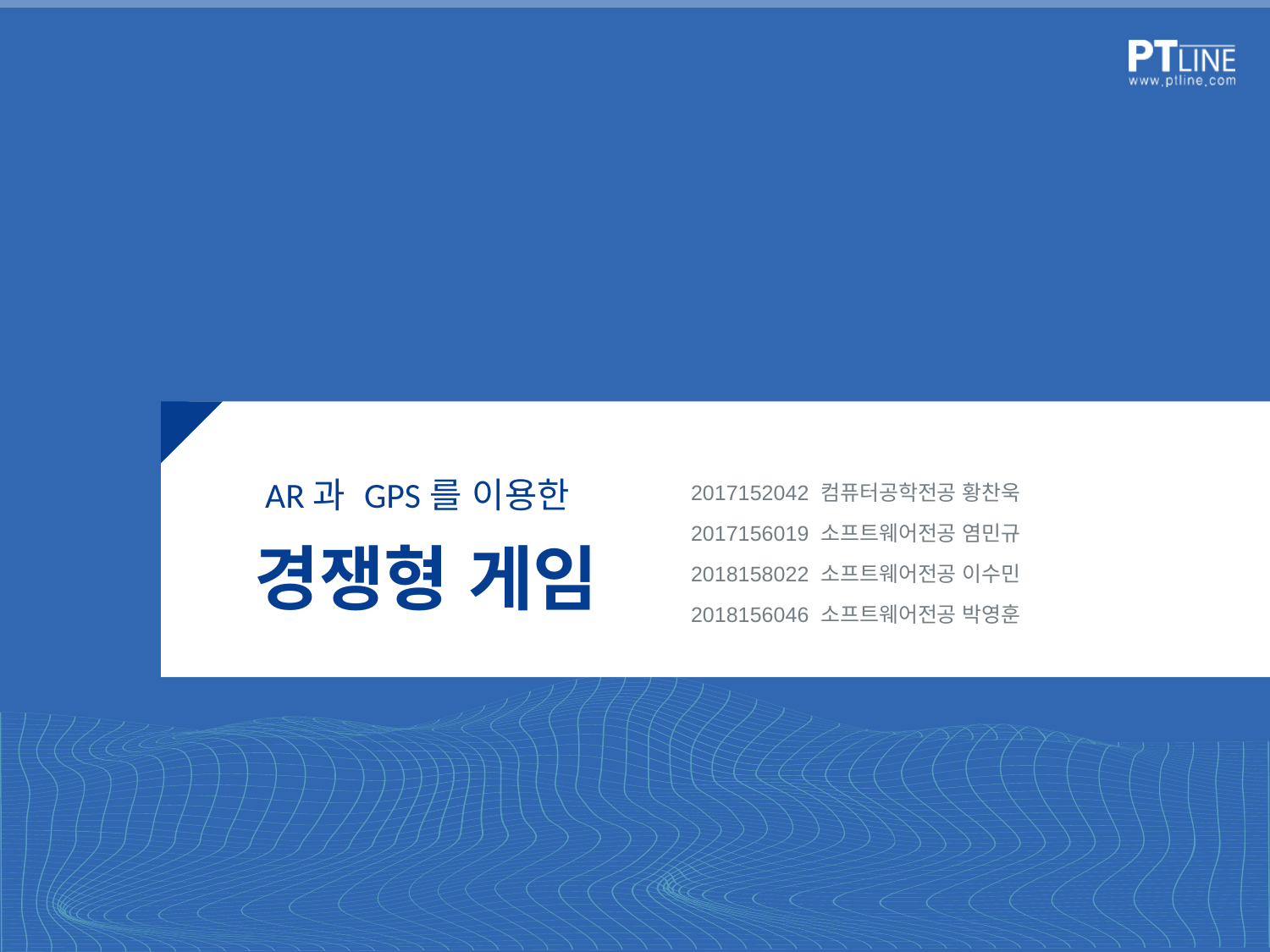

AR과 GPS를 이용한
2017152042 컴퓨터공학전공 황찬욱
2017156019 소프트웨어전공 염민규
2018158022 소프트웨어전공 이수민
2018156046 소프트웨어전공 박영훈

# 경쟁형 게임